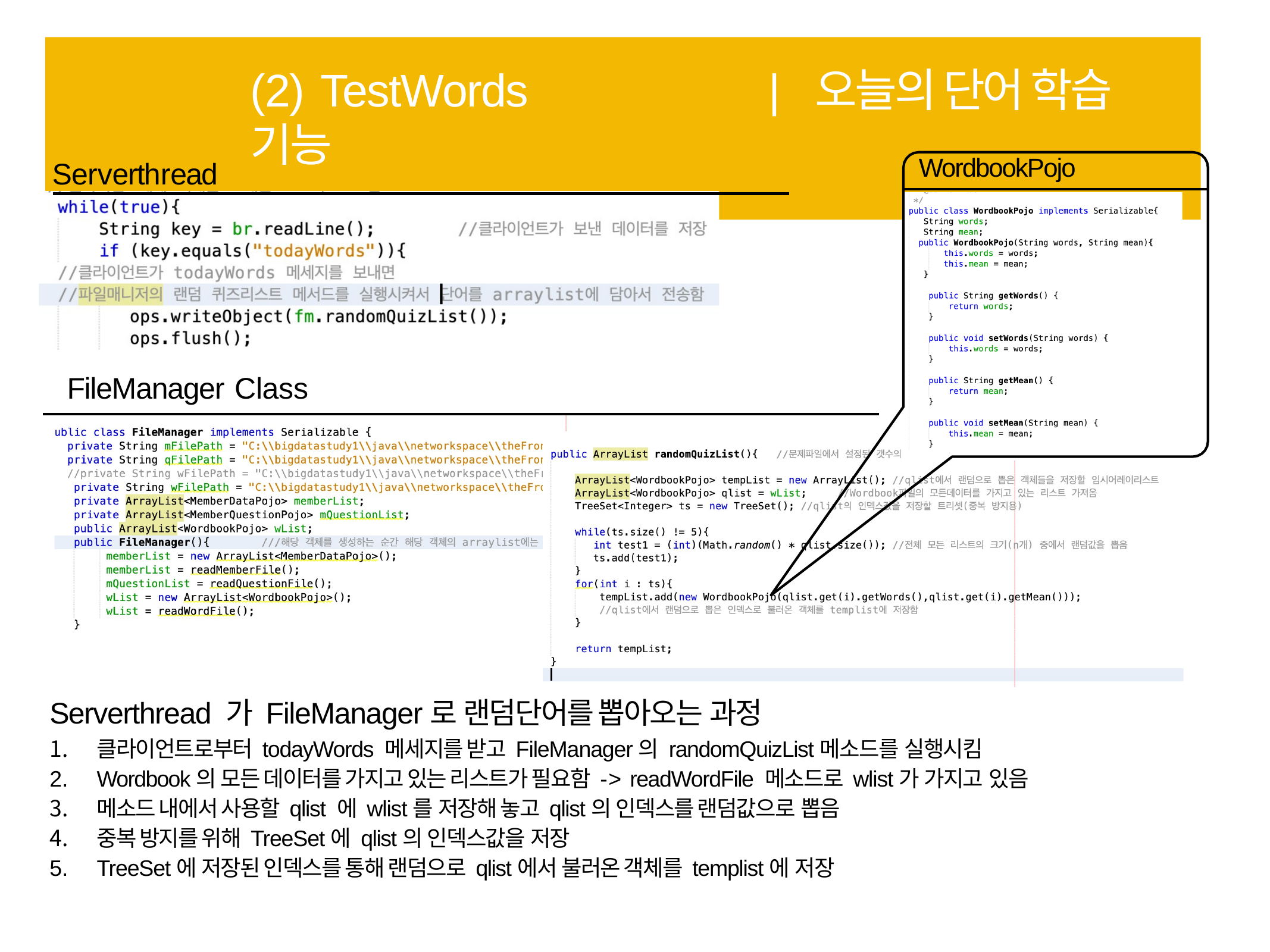

# (2) TestWords	| 오늘의 단어 학습 기능
WordbookPojo

Serverthread

FileManager Class

Serverthread 가 FileManager로 랜덤단어를 뽑아오는 과정
클라이언트로부터 todayWords 메세지를 받고 FileManager의 randomQuizList메소드를 실행시킴
Wordbook의 모든 데이터를 가지고 있는 리스트가 필요함 -> readWordFile 메소드로 wlist가 가지고 있음
메소드 내에서 사용할 qlist 에 wlist를 저장해 놓고 qlist의 인덱스를 랜덤값으로 뽑음
중복 방지를 위해 TreeSet에 qlist의 인덱스값을 저장
TreeSet에 저장된 인덱스를 통해 랜덤으로 qlist에서 불러온 객체를 templist에 저장